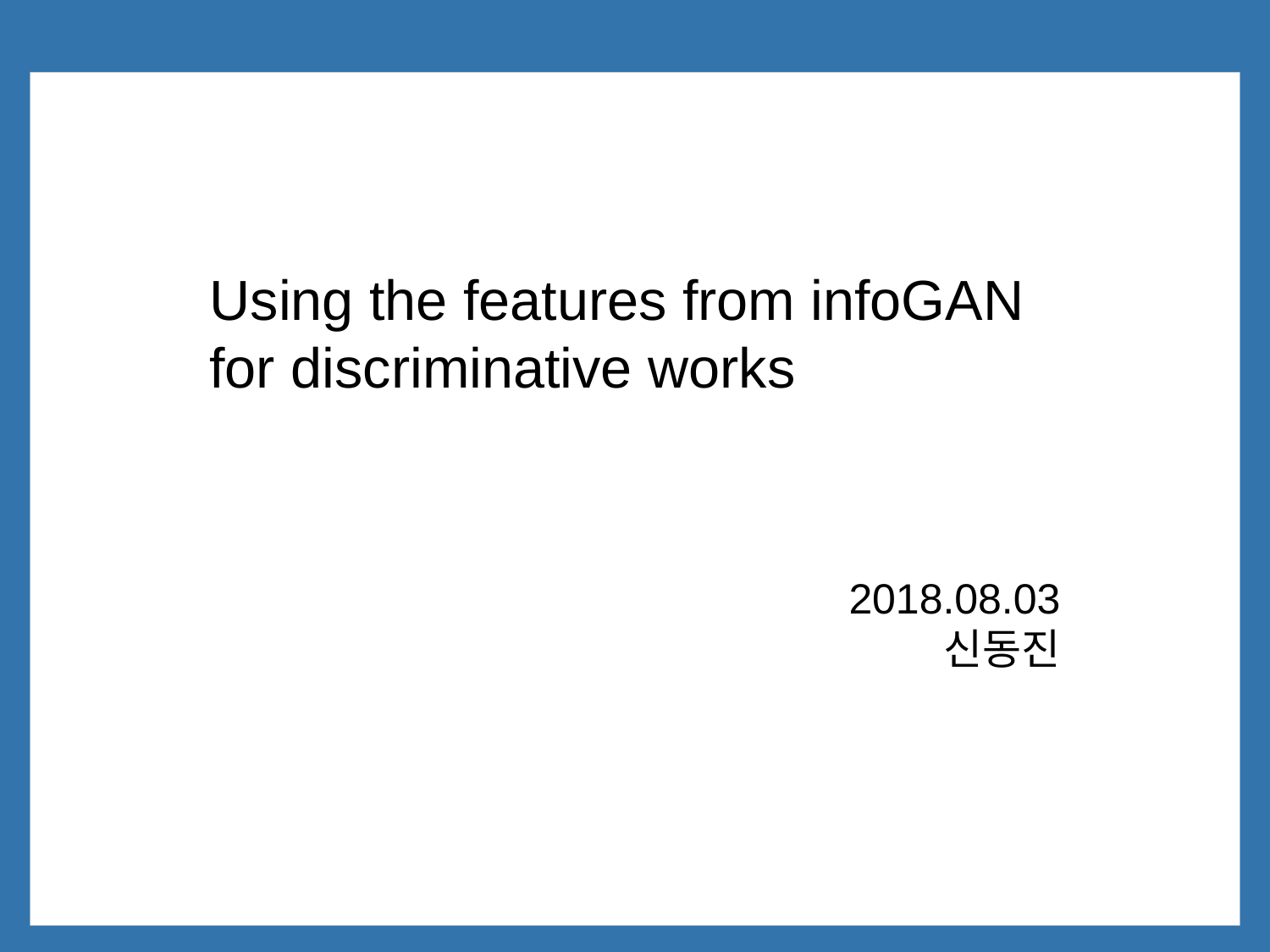

Using the features from infoGAN for discriminative works
2018.08.03
신동진